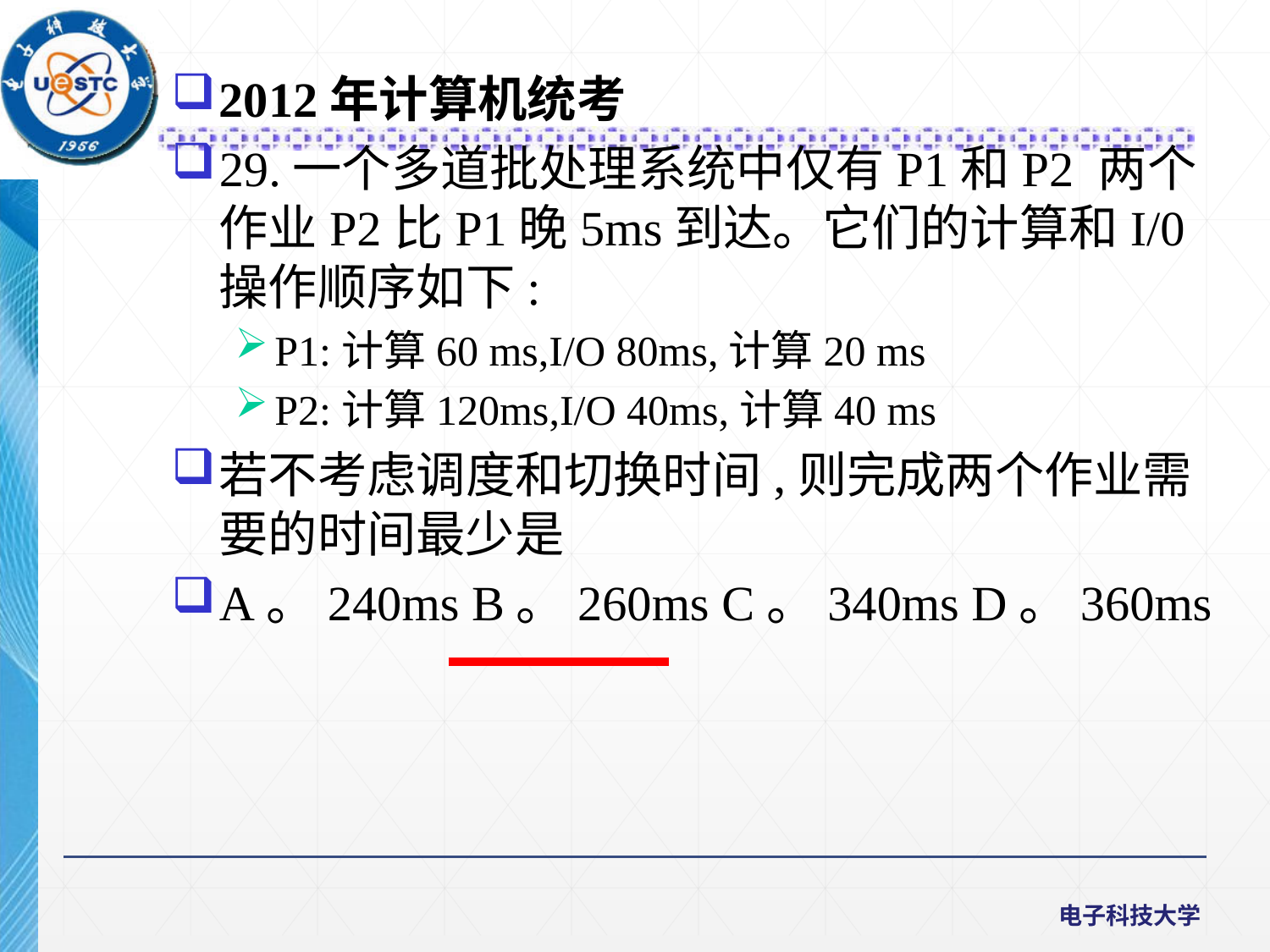

2012年计算机统考
29.一个多道批处理系统中仅有P1和P2 两个作业P2比P1晚5ms到达。它们的计算和I/0操作顺序如下:
P1:计算60 ms,I/O 80ms,计算20 ms
P2:计算120ms,I/O 40ms,计算40 ms
若不考虑调度和切换时间,则完成两个作业需要的时间最少是
A。240ms B。260ms C。340ms D。360ms